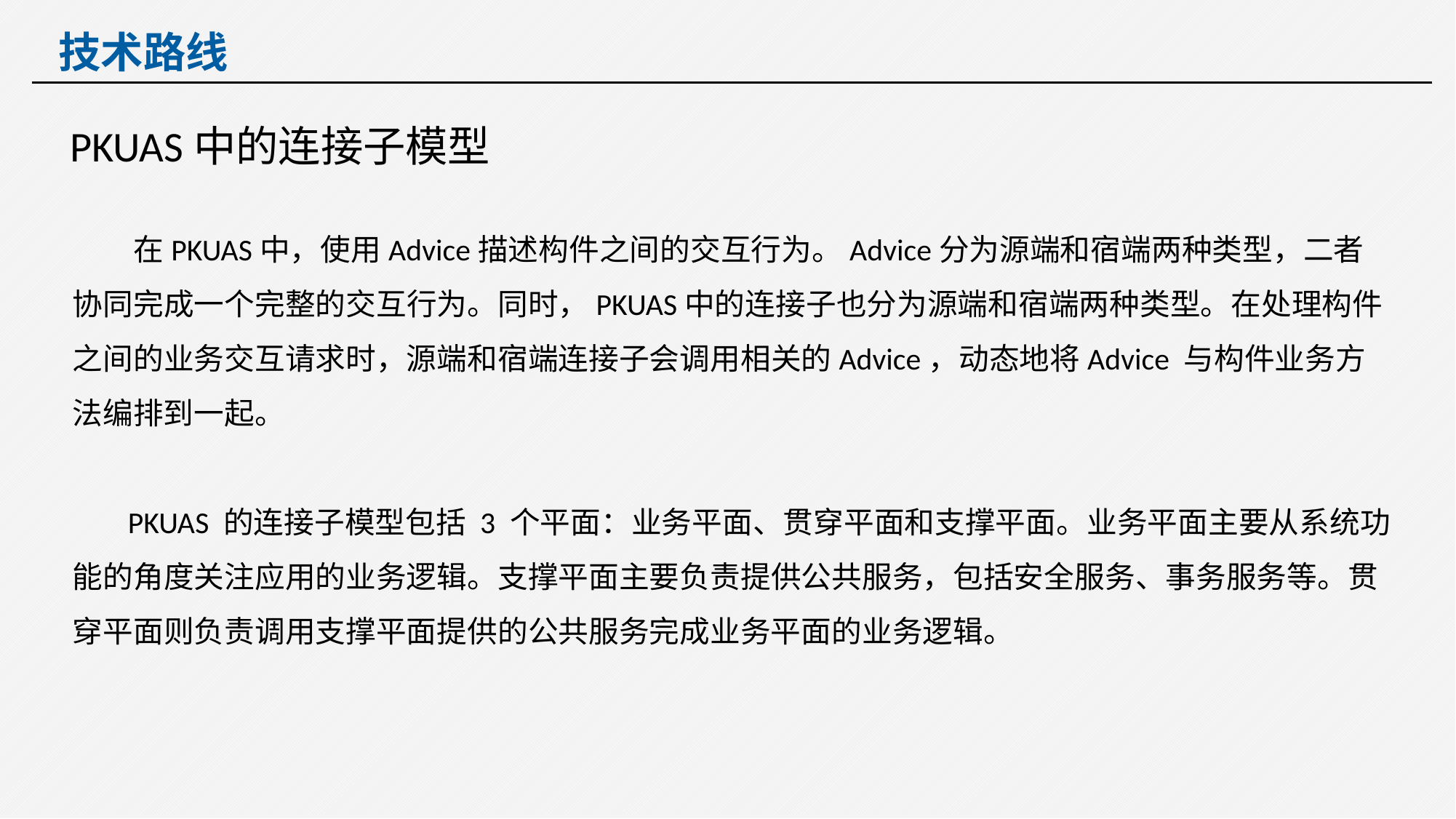

技术路线
PKUAS中的连接子模型
        在PKUAS中，使用Advice描述构件之间的交互行为。Advice分为源端和宿端两种类型，二者协同完成一个完整的交互行为。同时，PKUAS中的连接子也分为源端和宿端两种类型。在处理构件之间的业务交互请求时，源端和宿端连接子会调用相关的Advice，动态地将Advice 与构件业务方法编排到一起。

        PKUAS 的连接子模型包括 3 个平面：业务平面、贯穿平面和支撑平面。业务平面主要从系统功能的角度关注应用的业务逻辑。支撑平面主要负责提供公共服务，包括安全服务、事务服务等。贯穿平面则负责调用支撑平面提供的公共服务完成业务平面的业务逻辑。